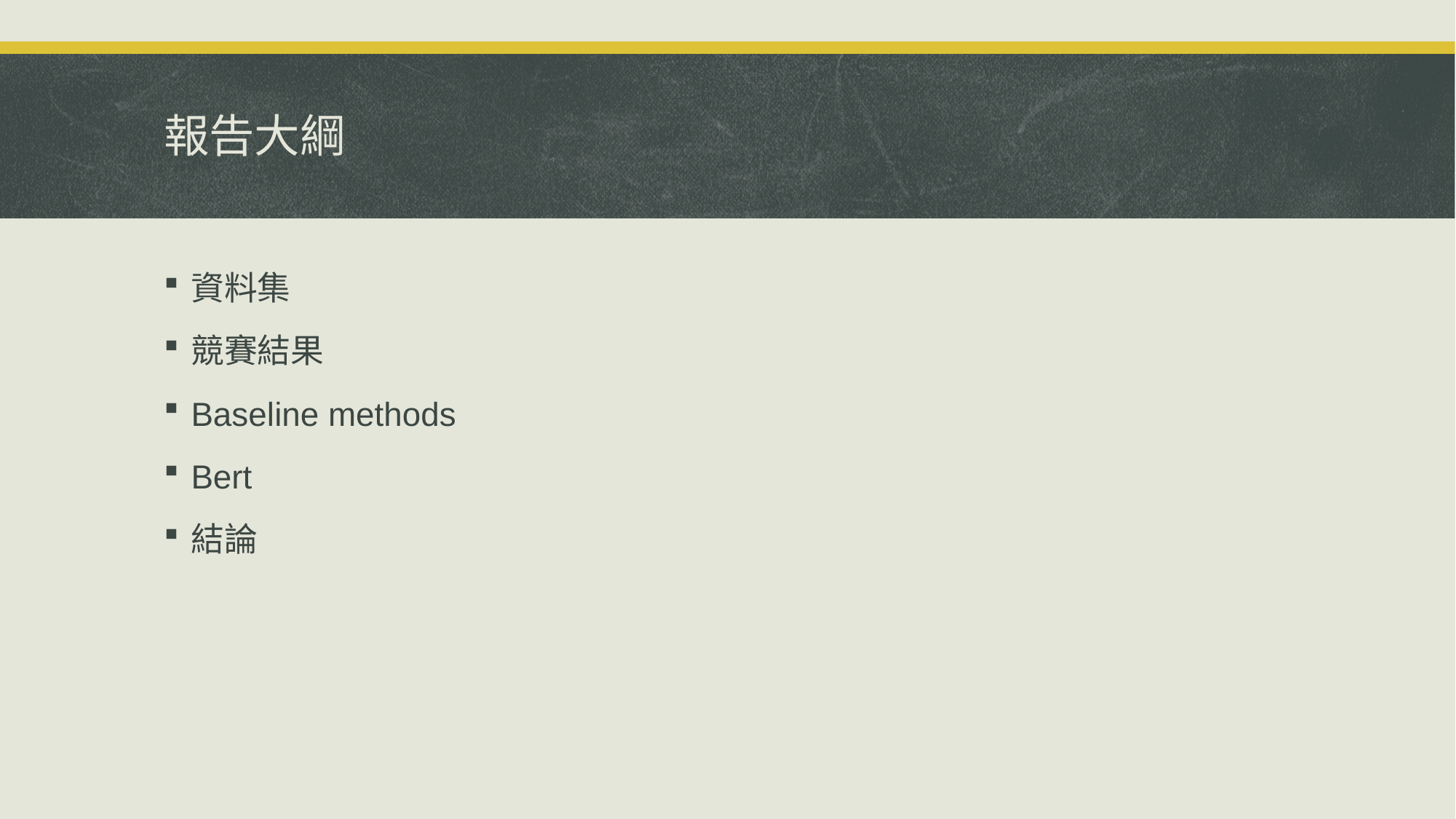

# 報告大綱
資料集
競賽結果
Baseline methods
Bert
結論